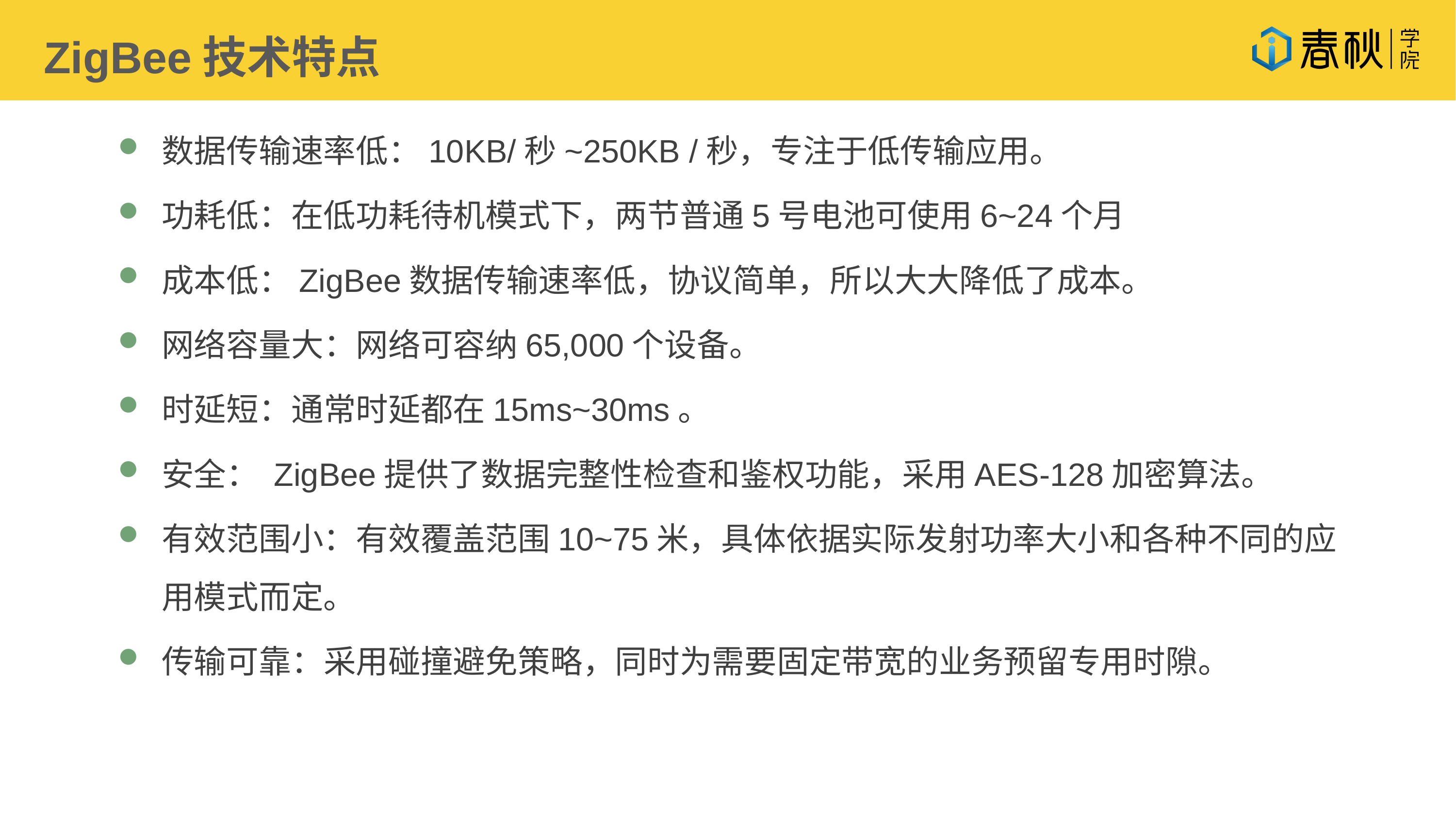

ZigBee技术特点
数据传输速率低：10KB/秒~250KB /秒，专注于低传输应用。
功耗低：在低功耗待机模式下，两节普通5号电池可使用6~24个月
成本低：ZigBee数据传输速率低，协议简单，所以大大降低了成本。
网络容量大：网络可容纳65,000个设备。
时延短：通常时延都在15ms~30ms。
安全： ZigBee提供了数据完整性检查和鉴权功能，采用AES-128加密算法。
有效范围小：有效覆盖范围10~75米，具体依据实际发射功率大小和各种不同的应用模式而定。
传输可靠：采用碰撞避免策略，同时为需要固定带宽的业务预留专用时隙。